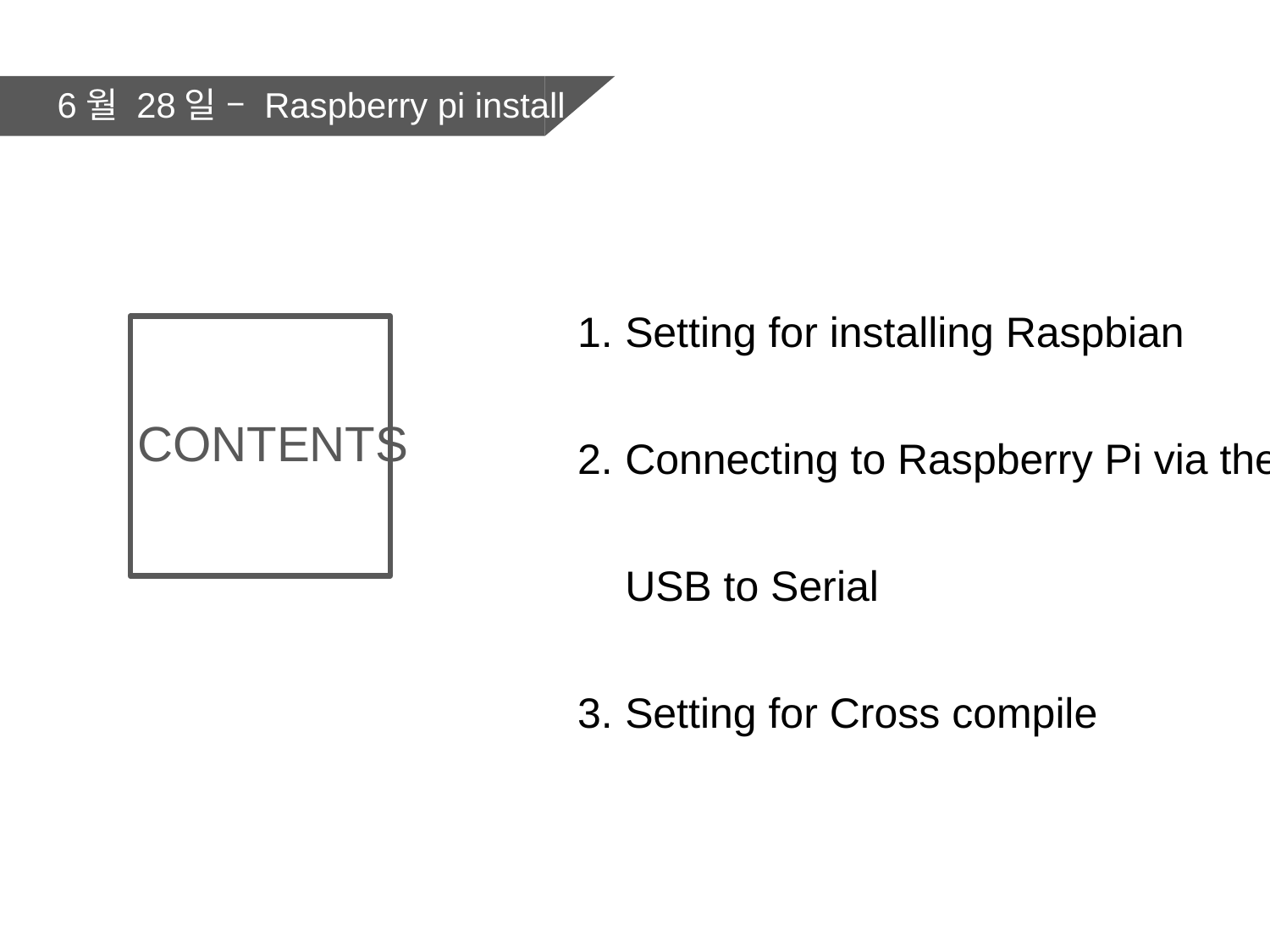

6월 28일 – Raspberry pi install
Setting for installing Raspbian
Connecting to Raspberry Pi via the USB to Serial
Setting for Cross compile

CONTENTS